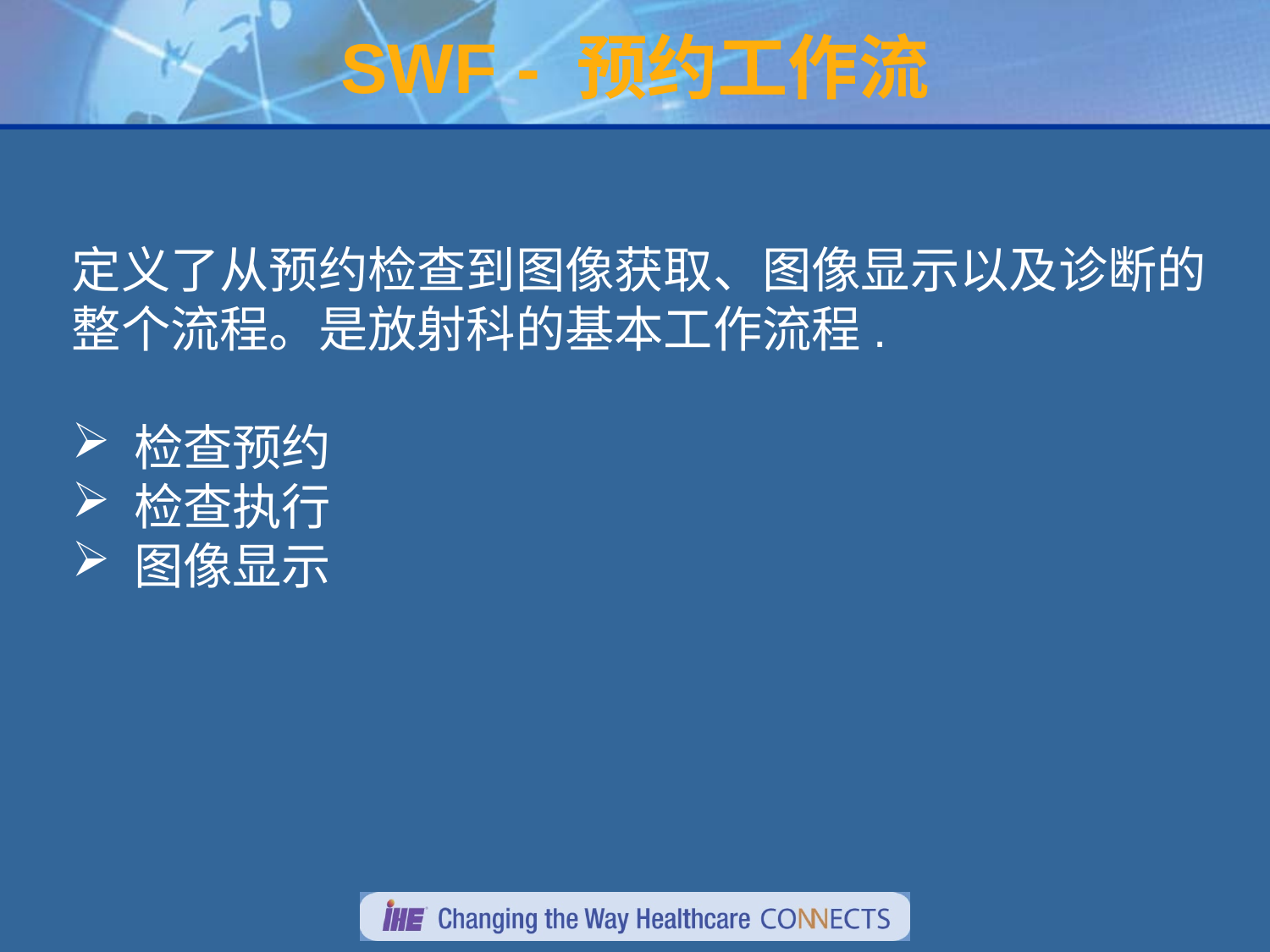

# SWF - 预约工作流
定义了从预约检查到图像获取、图像显示以及诊断的
整个流程。是放射科的基本工作流程.

 检查预约
 检查执行
 图像显示